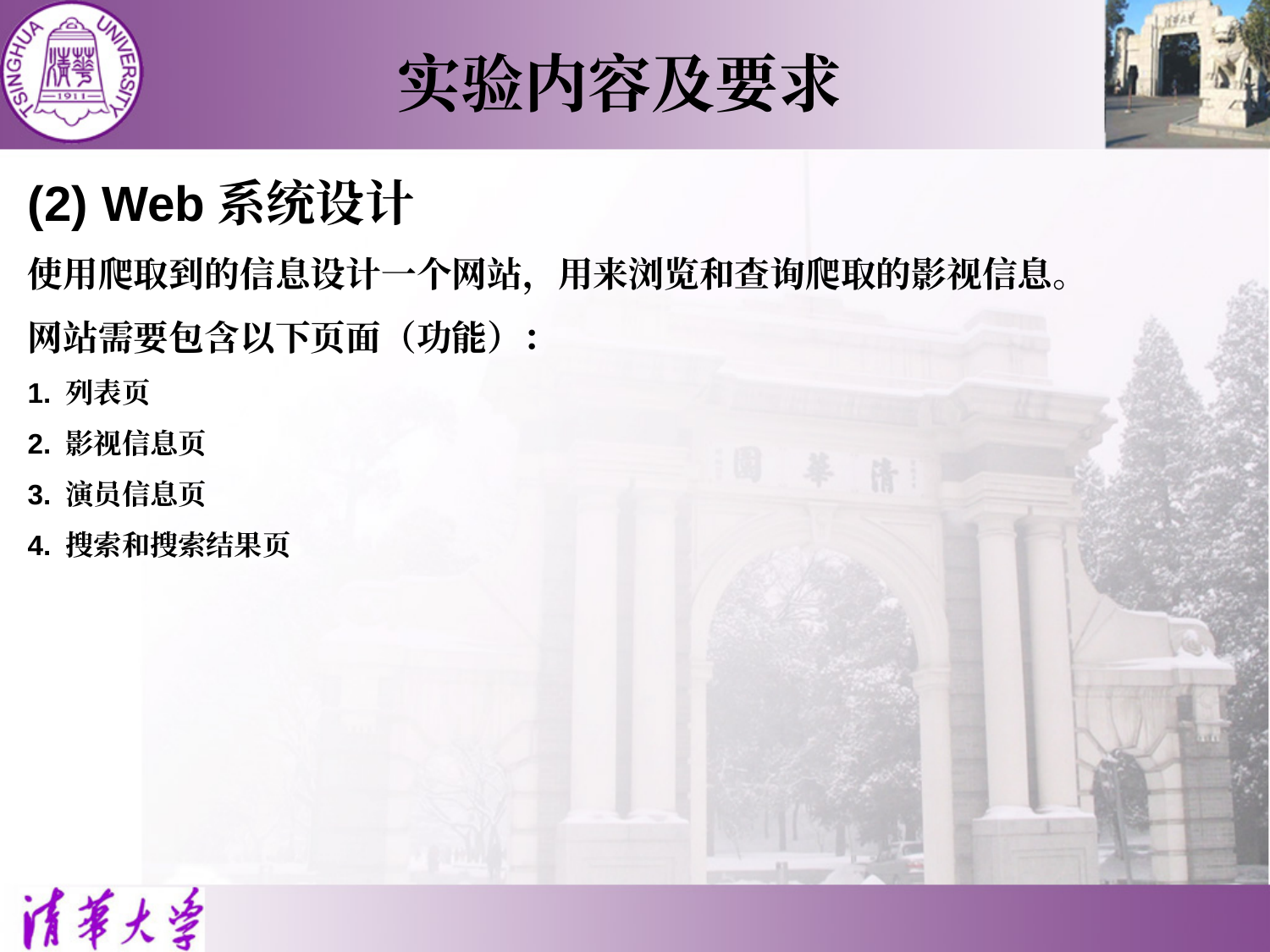

实验内容及要求
(2) Web系统设计
使用爬取到的信息设计一个网站，用来浏览和查询爬取的影视信息。
网站需要包含以下页面（功能）：
1. 列表页
2. 影视信息页
3. 演员信息页
4. 搜索和搜索结果页